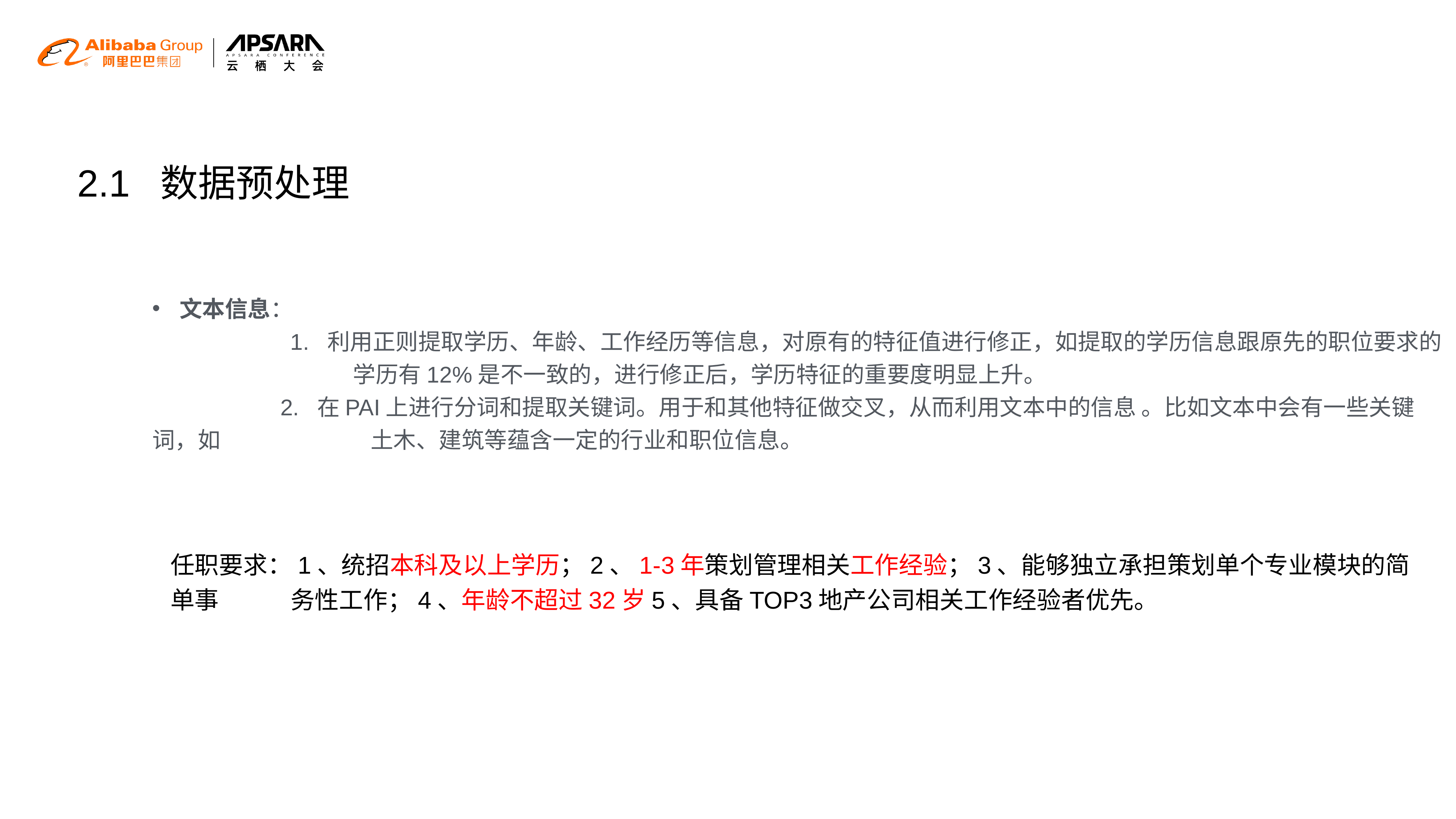

2.1  数据预处理

文本信息：
                      1.  利用正则提取学历、年龄、工作经历等信息，对原有的特征值进行修正，如提取的学历信息跟原先的职位要求的		                  学历有12%是不一致的，进行修正后，学历特征的重要度明显上升。
		   2.  在PAI上进行分词和提取关键词。用于和其他特征做交叉，从而利用文本中的信息 。比如文本中会有一些关键词，如			土木、建筑等蕴含一定的行业和职位信息。

任职要求：1、统招本科及以上学历；2、1-3年策划管理相关工作经验；3、能够独立承担策划单个专业模块的简单事		  务性工作；4、年龄不超过32岁5、具备TOP3地产公司相关工作经验者优先。